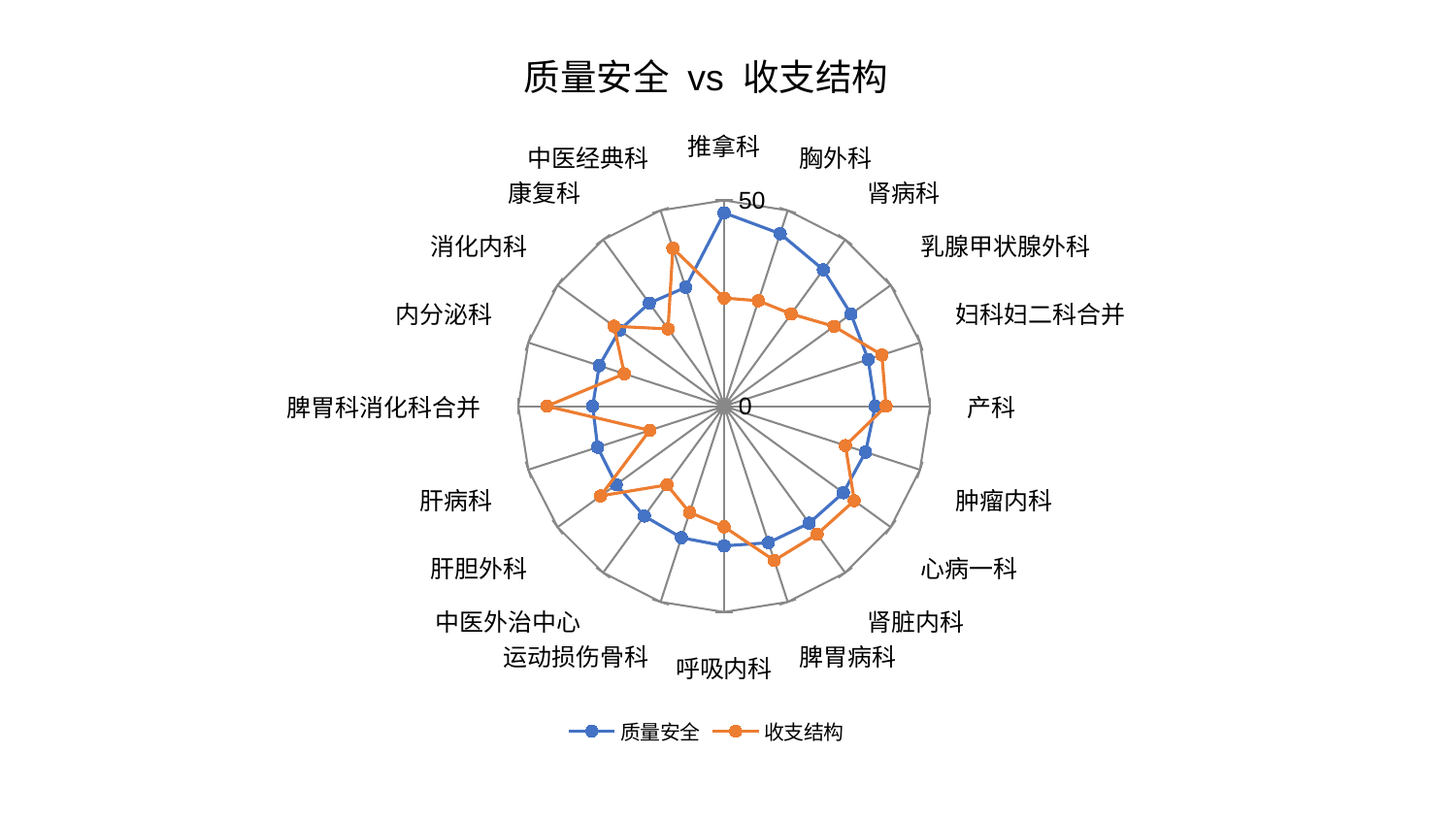

### Chart: 质量安全 vs 收支结构

| Category | 质量安全 | 收支结构 |
|---|---|---|
| 推拿科 | 46.97688171038636 | 26.271396909491273 |
| 胸外科 | 44.0624077213205 | 26.939211044334787 |
| 肾病科 | 40.97601979805489 | 27.69770389027475 |
| 乳腺甲状腺外科 | 38.08709583033759 | 32.9974190853271 |
| 妇科妇二科合并 | 36.779673840775345 | 40.283357567473395 |
| 产科 | 36.69744931246755 | 39.323351704445614 |
| 肿瘤内科 | 36.111715996243966 | 30.970112267338223 |
| 心病一科 | 35.77675389272137 | 39.06198604842938 |
| 肾脏内科 | 35.12330223916843 | 38.422994071795365 |
| 脾胃病科 | 34.86456781019413 | 39.4063471339369 |
| 呼吸内科 | 33.9443648679642 | 29.3096112973754 |
| 运动损伤骨科 | 33.602511241815975 | 27.16167020409879 |
| 中医外治中心 | 32.98602396671741 | 23.653551781239162 |
| 肝胆外科 | 32.40234491843003 | 37.08450850389595 |
| 肝病科 | 32.310021503407924 | 19.014919373952864 |
| 脾胃科消化科合并 | 31.93447921910992 | 43.058555697134665 |
| 内分泌科 | 31.901691743958658 | 25.489715515041823 |
| 消化内科 | 31.41207993338537 | 33.057854173999075 |
| 康复科 | 30.943759693864894 | 23.204760995175064 |
| 中医经典科 | 30.35028429620084 | 40.35012494608849 |
10